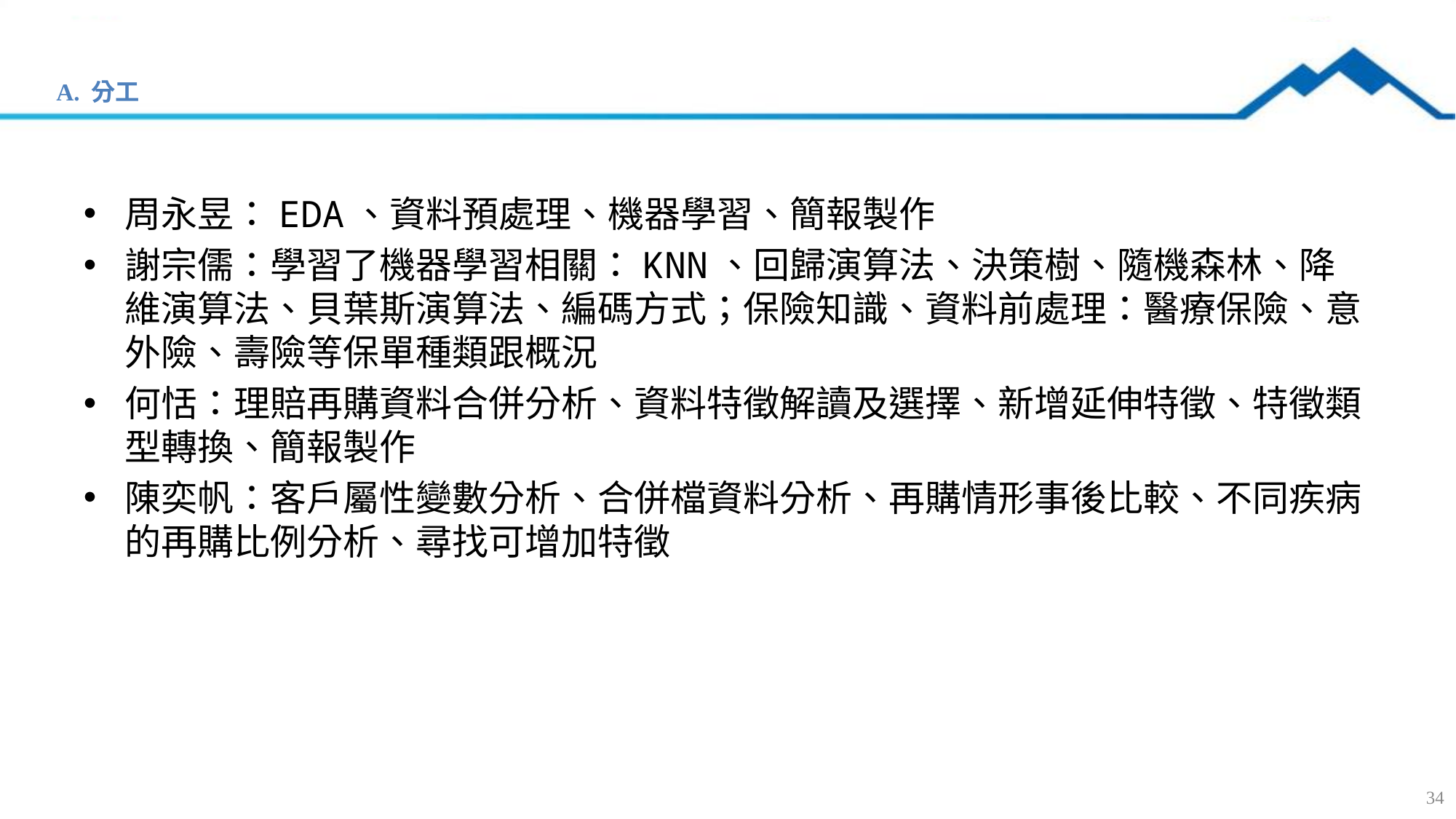

A. 分工
周永昱：EDA、資料預處理、機器學習、簡報製作
謝宗儒：學習了機器學習相關：KNN、回歸演算法、決策樹、隨機森林、降維演算法、貝葉斯演算法、編碼方式；保險知識、資料前處理：醫療保險、意外險、壽險等保單種類跟概況
何恬：理賠再購資料合併分析、資料特徵解讀及選擇、新增延伸特徵、特徵類型轉換、簡報製作
陳奕帆：客戶屬性變數分析、合併檔資料分析、再購情形事後比較、不同疾病的再購比例分析、尋找可增加特徵

34